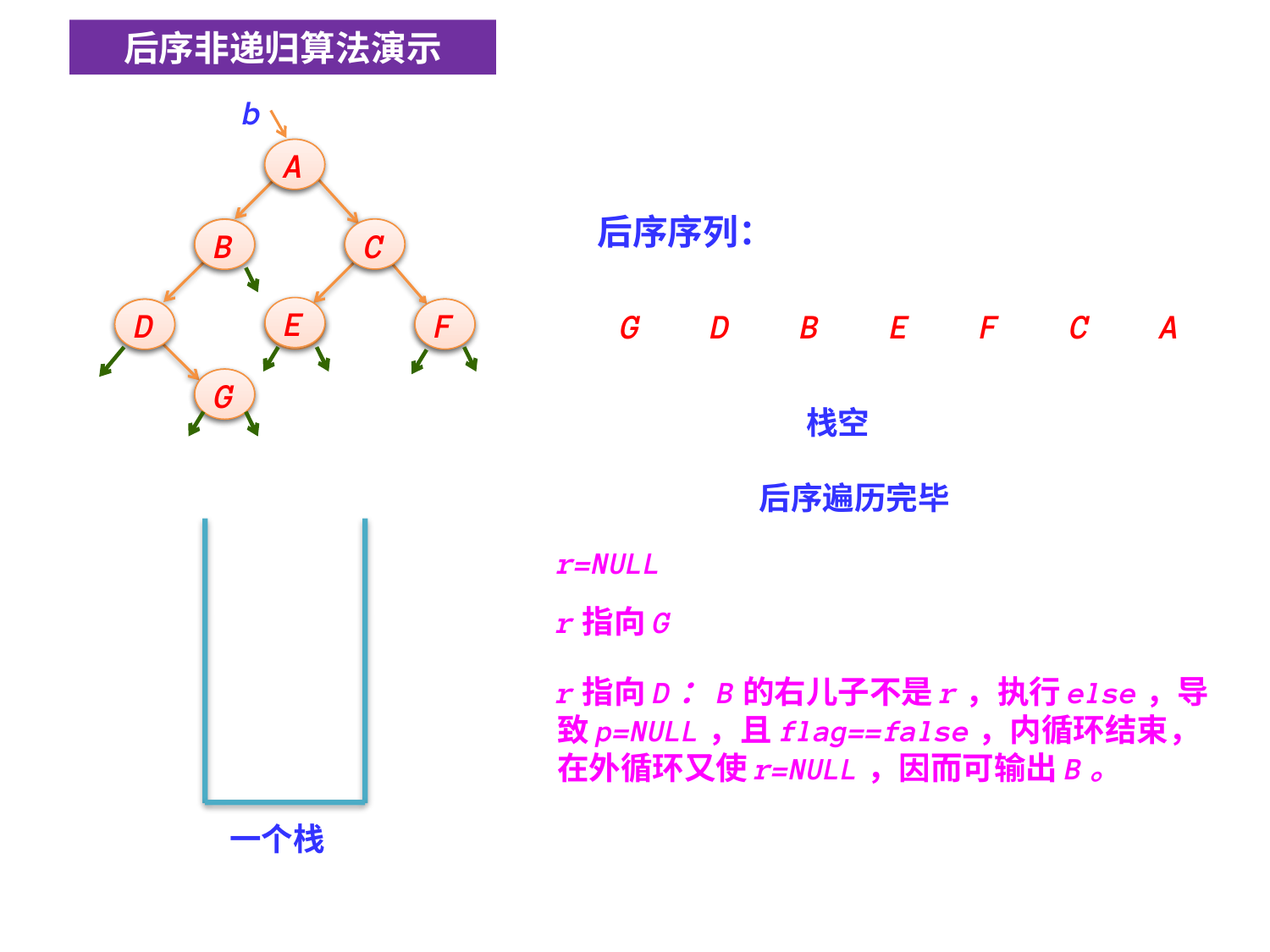

后序非递归算法演示
b
A
A

后序序列：
B
C
C
B

E
D
E
F
F
D
G
D
B
E
F
C
A

G
G
栈空
后序遍历完毕

r=NULL
r指向G
r指向D：B的右儿子不是r，执行else，导致p=NULL，且flag==false，内循环结束，在外循环又使r=NULL，因而可输出B。

一个栈